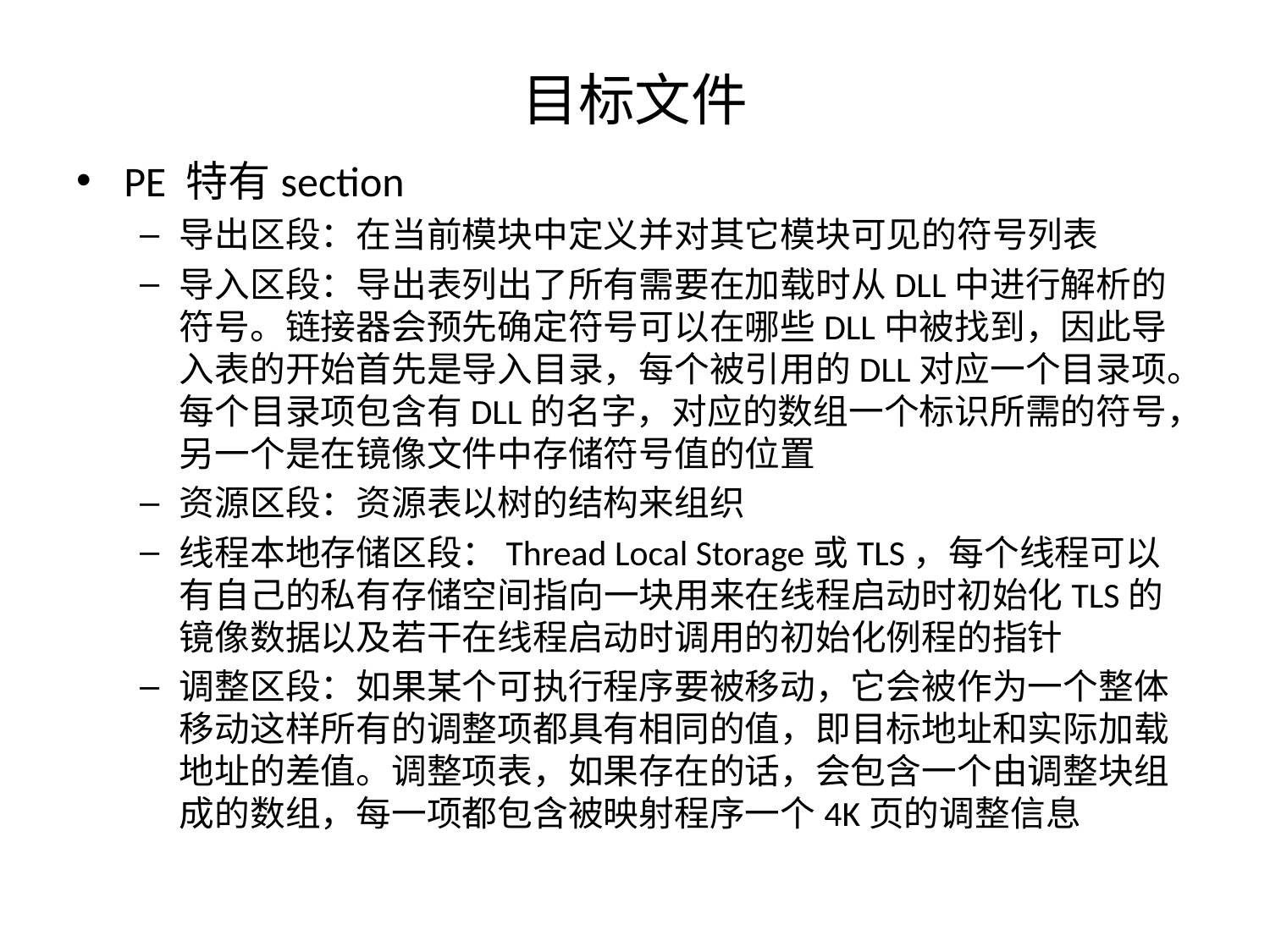

# 目标文件
PE 特有section
导出区段：在当前模块中定义并对其它模块可见的符号列表
导入区段：导出表列出了所有需要在加载时从DLL中进行解析的符号。链接器会预先确定符号可以在哪些DLL中被找到，因此导入表的开始首先是导入目录，每个被引用的DLL对应一个目录项。每个目录项包含有DLL的名字，对应的数组一个标识所需的符号，另一个是在镜像文件中存储符号值的位置
资源区段：资源表以树的结构来组织
线程本地存储区段：Thread Local Storage或TLS，每个线程可以有自己的私有存储空间指向一块用来在线程启动时初始化TLS的镜像数据以及若干在线程启动时调用的初始化例程的指针
调整区段：如果某个可执行程序要被移动，它会被作为一个整体移动这样所有的调整项都具有相同的值，即目标地址和实际加载地址的差值。调整项表，如果存在的话，会包含一个由调整块组成的数组，每一项都包含被映射程序一个4K页的调整信息